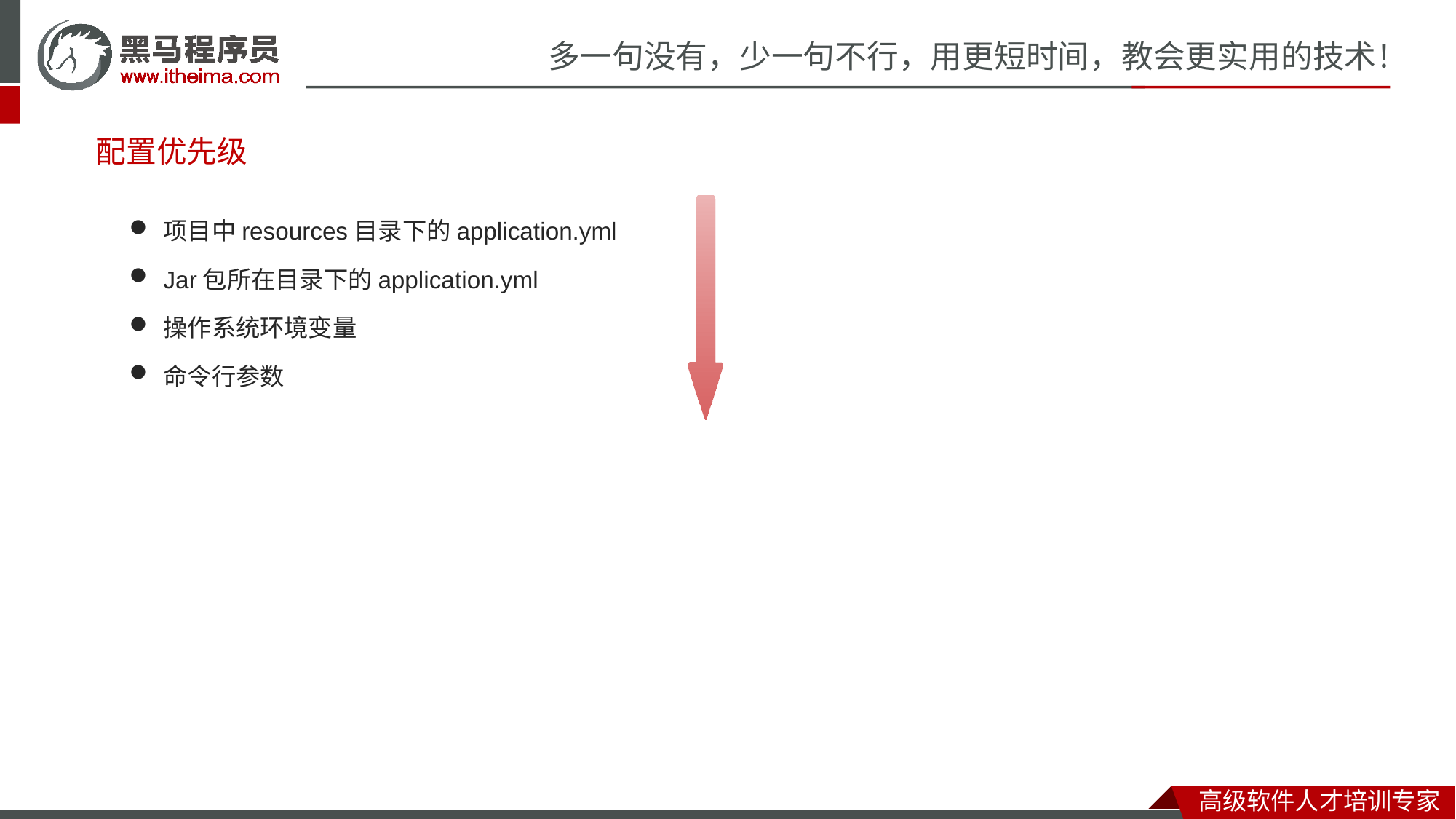

# 配置优先级
项目中resources目录下的application.yml
Jar包所在目录下的application.yml
操作系统环境变量
命令行参数